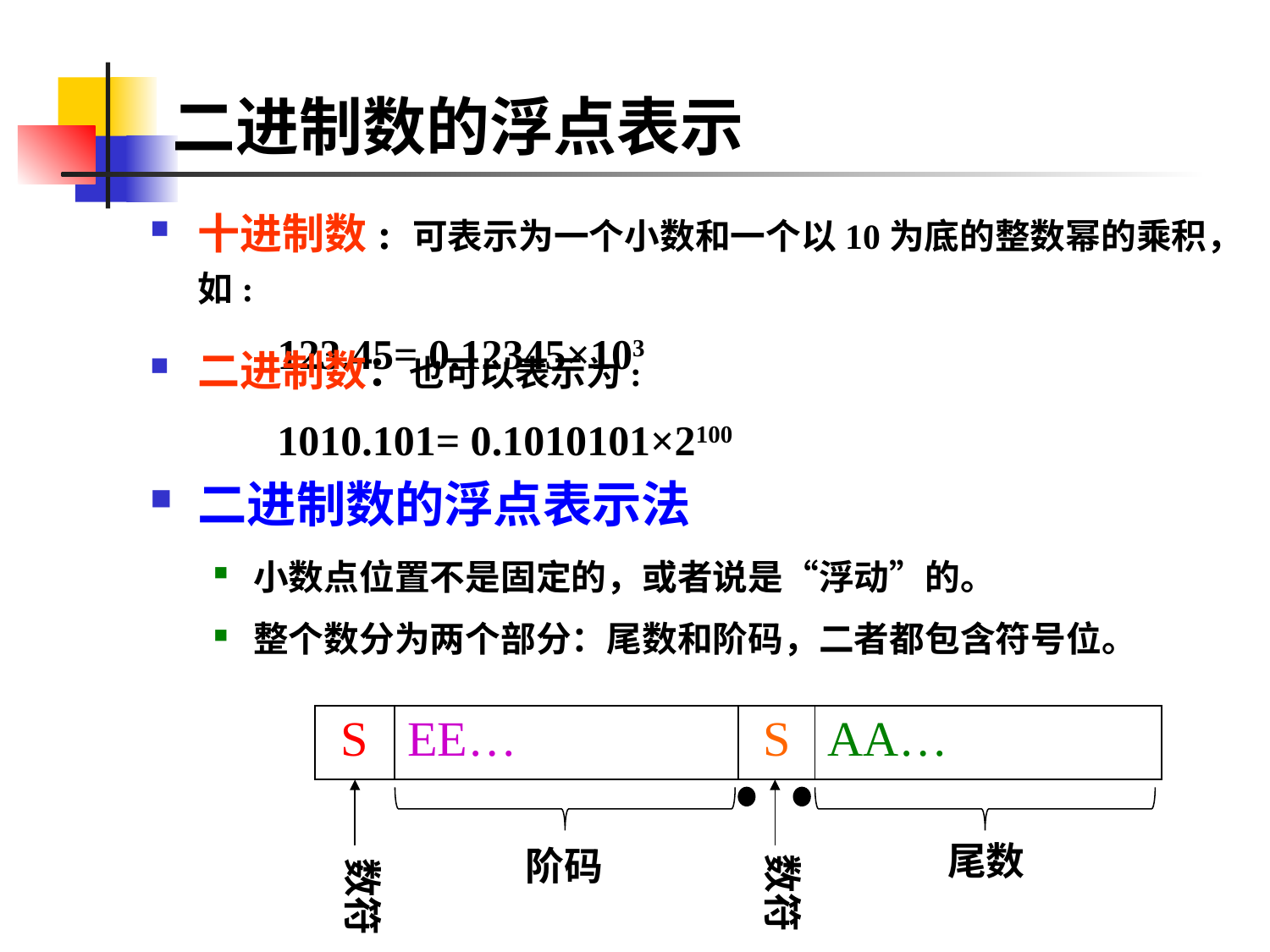

# 二进制数的浮点表示
十进制数: 可表示为一个小数和一个以10为底的整数幂的乘积，如:
            123.45= 0.12345×103
二进制数：也可以表示为:
            1010.101= 0.1010101×2100
二进制数的浮点表示法
小数点位置不是固定的，或者说是“浮动”的。
整个数分为两个部分：尾数和阶码，二者都包含符号位。

| S | EE… | S | AA… |
| --- | --- | --- | --- |

尾数
阶码
数符
数符